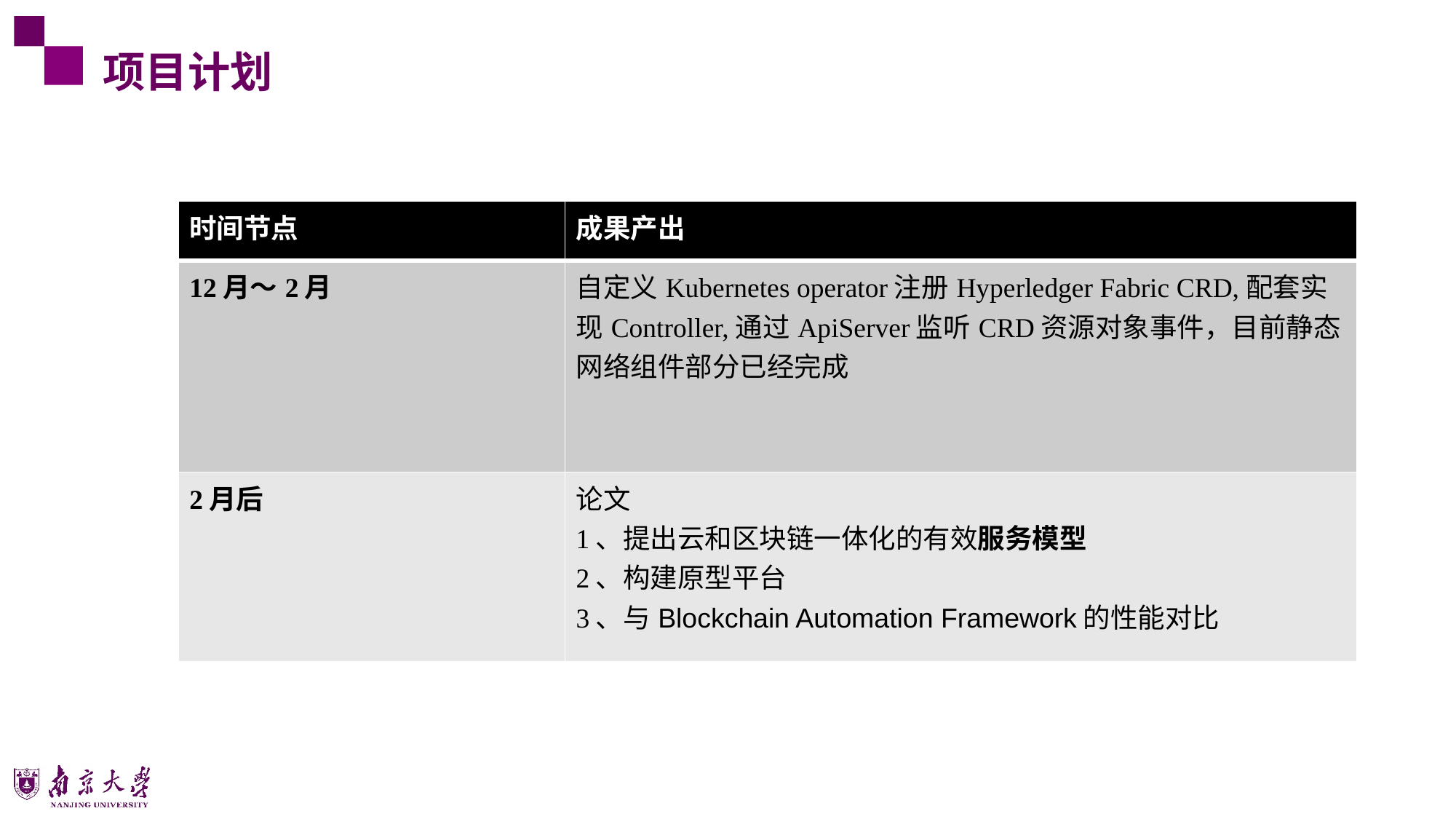

项目计划
| 时间节点 | 成果产出 |
| --- | --- |
| 12月～2月 | 自定义Kubernetes operator注册Hyperledger Fabric CRD,配套实现Controller,通过ApiServer监听CRD资源对象事件，目前静态网络组件部分已经完成 |
| 2月后 | 论文 1、提出云和区块链一体化的有效服务模型 2、构建原型平台 3、与Blockchain Automation Framework的性能对比 |